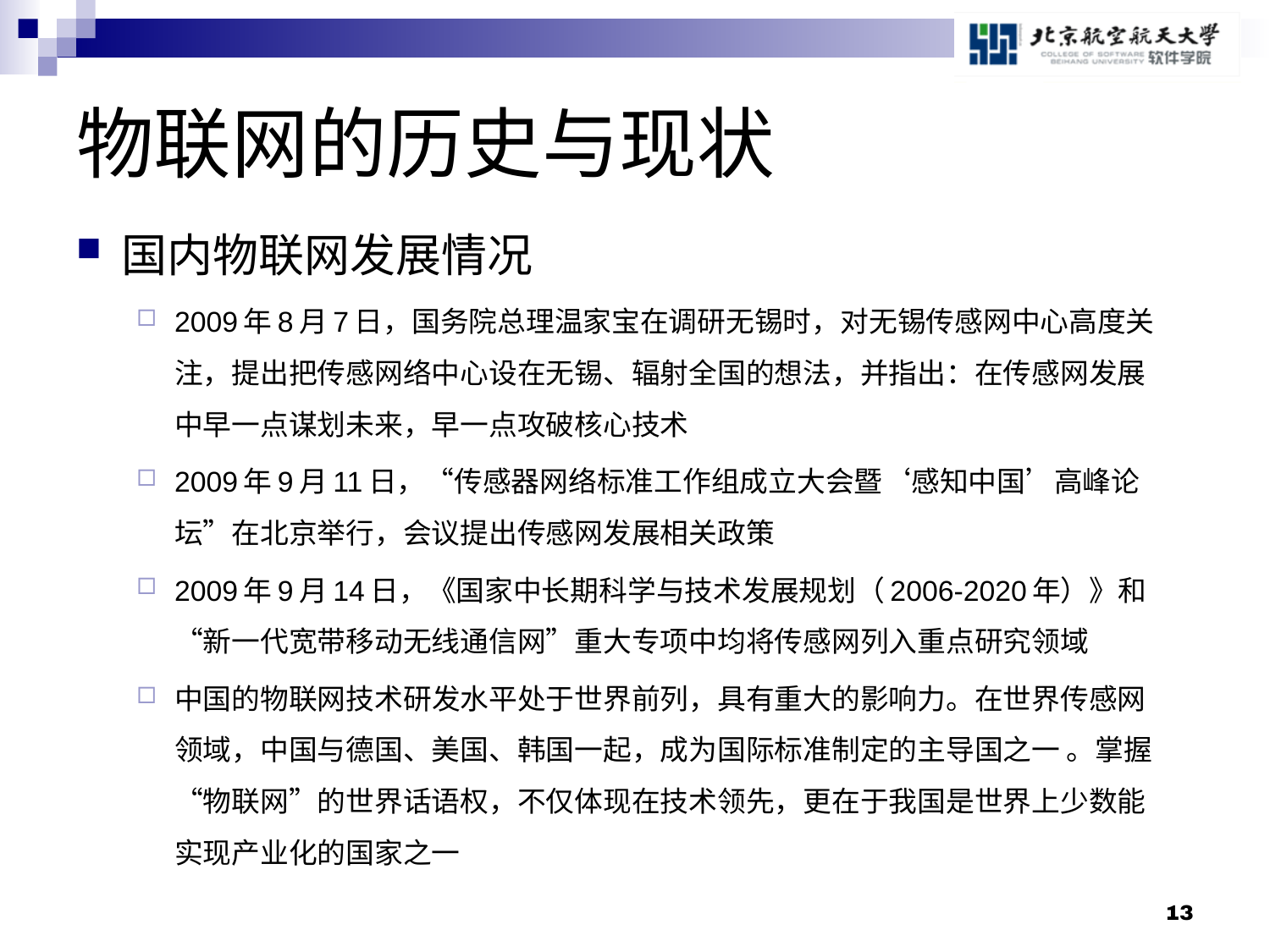

# 物联网的历史与现状
国内物联网发展情况
2009年8月7日，国务院总理温家宝在调研无锡时，对无锡传感网中心高度关注，提出把传感网络中心设在无锡、辐射全国的想法，并指出：在传感网发展中早一点谋划未来，早一点攻破核心技术
2009年9月11日，“传感器网络标准工作组成立大会暨‘感知中国’高峰论坛”在北京举行，会议提出传感网发展相关政策
2009年9月14日，《国家中长期科学与技术发展规划（2006-2020年）》和“新一代宽带移动无线通信网”重大专项中均将传感网列入重点研究领域
中国的物联网技术研发水平处于世界前列，具有重大的影响力。在世界传感网领域，中国与德国、美国、韩国一起，成为国际标准制定的主导国之一 。掌握“物联网”的世界话语权，不仅体现在技术领先，更在于我国是世界上少数能实现产业化的国家之一
13